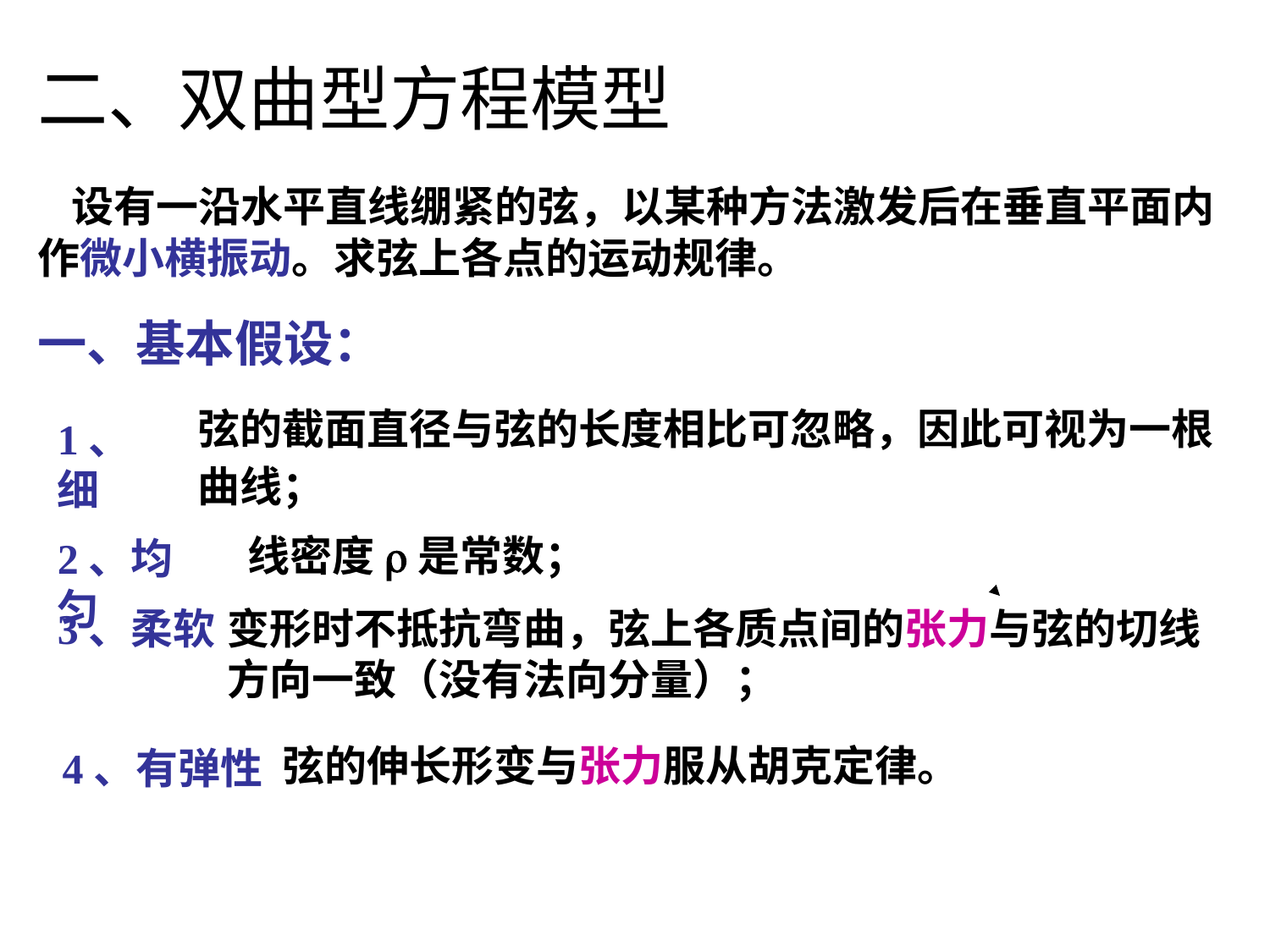

二、双曲型方程模型
  设有一沿水平直线绷紧的弦，以某种方法激发后在垂直平面内作微小横振动。求弦上各点的运动规律。
一、基本假设：
弦的截面直径与弦的长度相比可忽略，因此可视为一根曲线；
1、细
线密度ρ是常数；
2、均匀

3、柔软
变形时不抵抗弯曲，弦上各质点间的张力与弦的切线方向一致（没有法向分量）；
弦的伸长形变与张力服从胡克定律。
4、有弹性